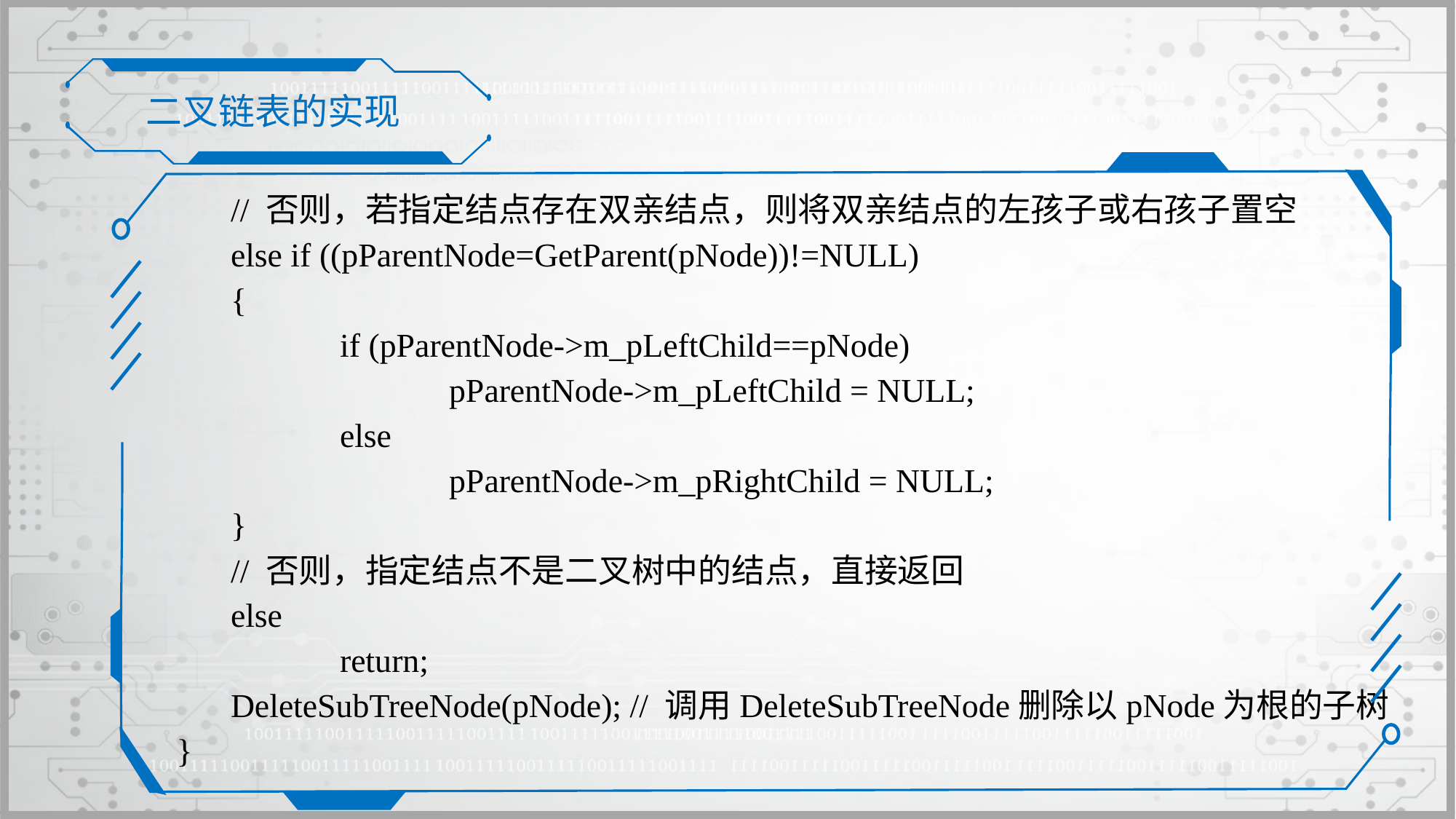

二叉链表的实现

	// 否则，若指定结点存在双亲结点，则将双亲结点的左孩子或右孩子置空
	else if ((pParentNode=GetParent(pNode))!=NULL)
	{
		if (pParentNode->m_pLeftChild==pNode)
			pParentNode->m_pLeftChild = NULL;
		else
			pParentNode->m_pRightChild = NULL;
	}
	// 否则，指定结点不是二叉树中的结点，直接返回
	else
		return;
	DeleteSubTreeNode(pNode); // 调用DeleteSubTreeNode删除以pNode为根的子树
}